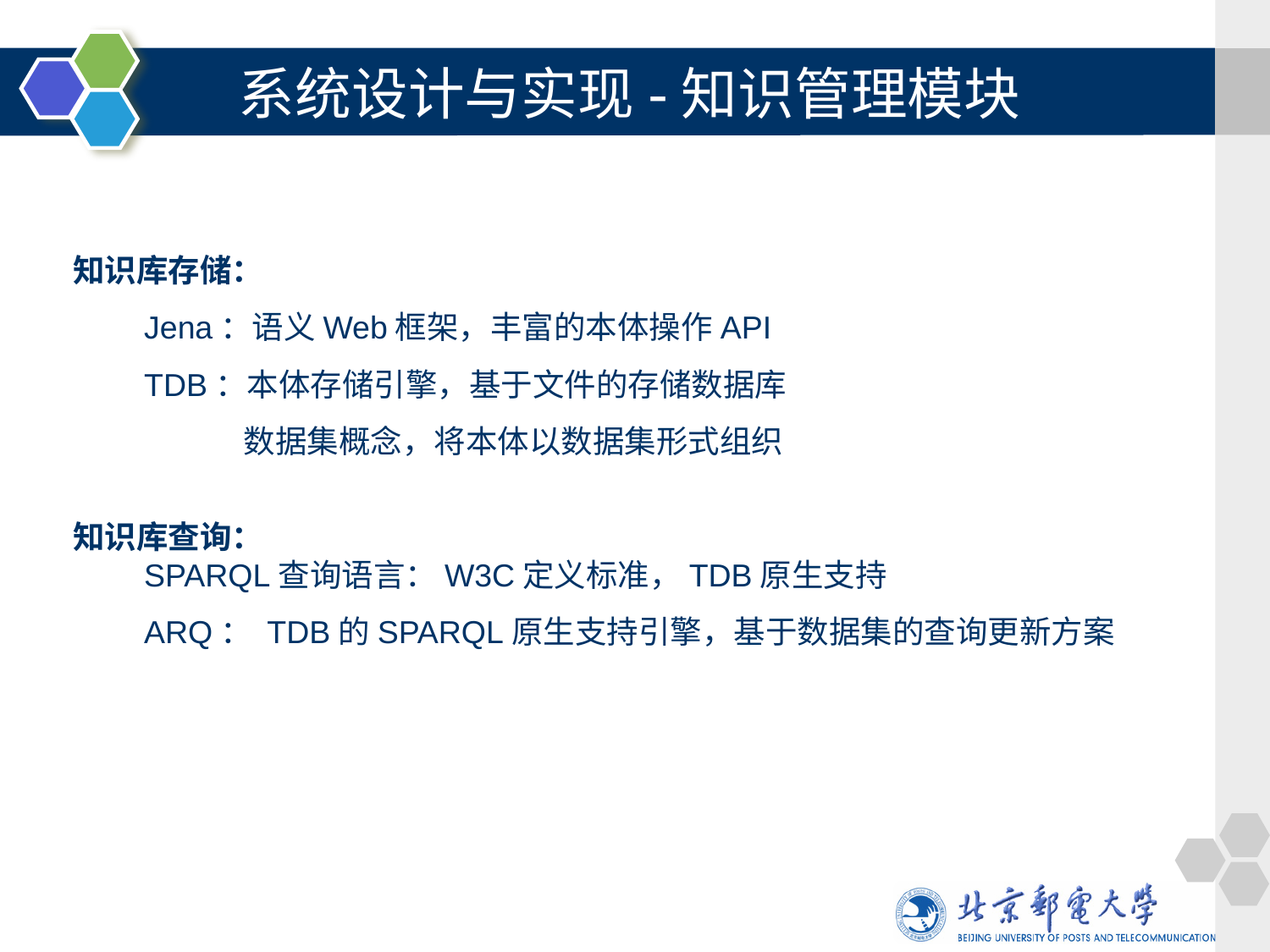

# 系统设计与实现-知识管理模块

知识库存储：
        Jena：语义Web框架，丰富的本体操作API
        TDB：本体存储引擎，基于文件的存储数据库
	     数据集概念，将本体以数据集形式组织

知识库查询：
        SPARQL查询语言：W3C定义标准，TDB原生支持
        ARQ： TDB的SPARQL原生支持引擎，基于数据集的查询更新方案